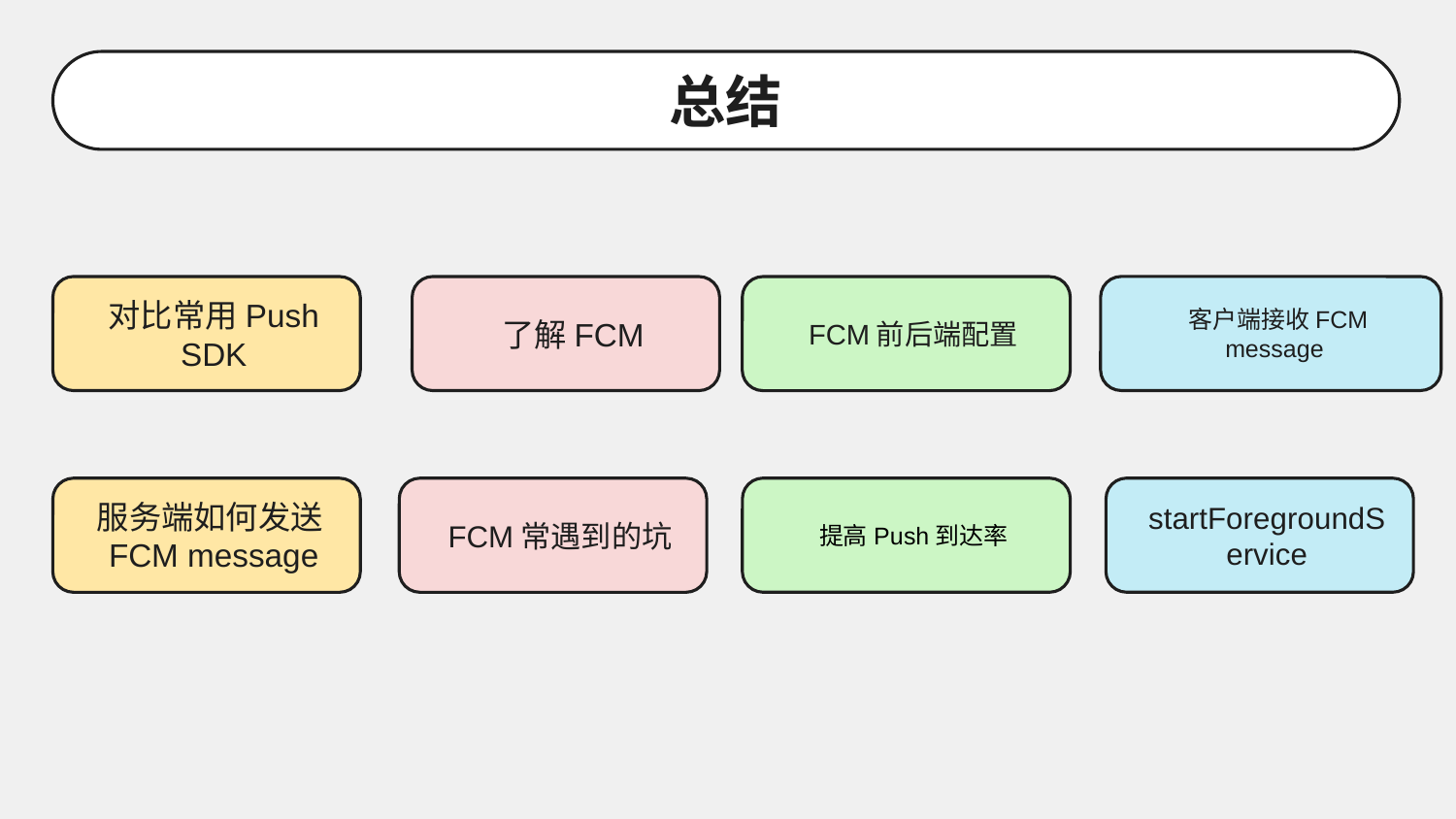

总结
客户端接收FCM message
对比常用Push SDK
了解FCM
FCM前后端配置
提高Push到达率
startForegroundService
服务端如何发送FCM message
FCM常遇到的坑